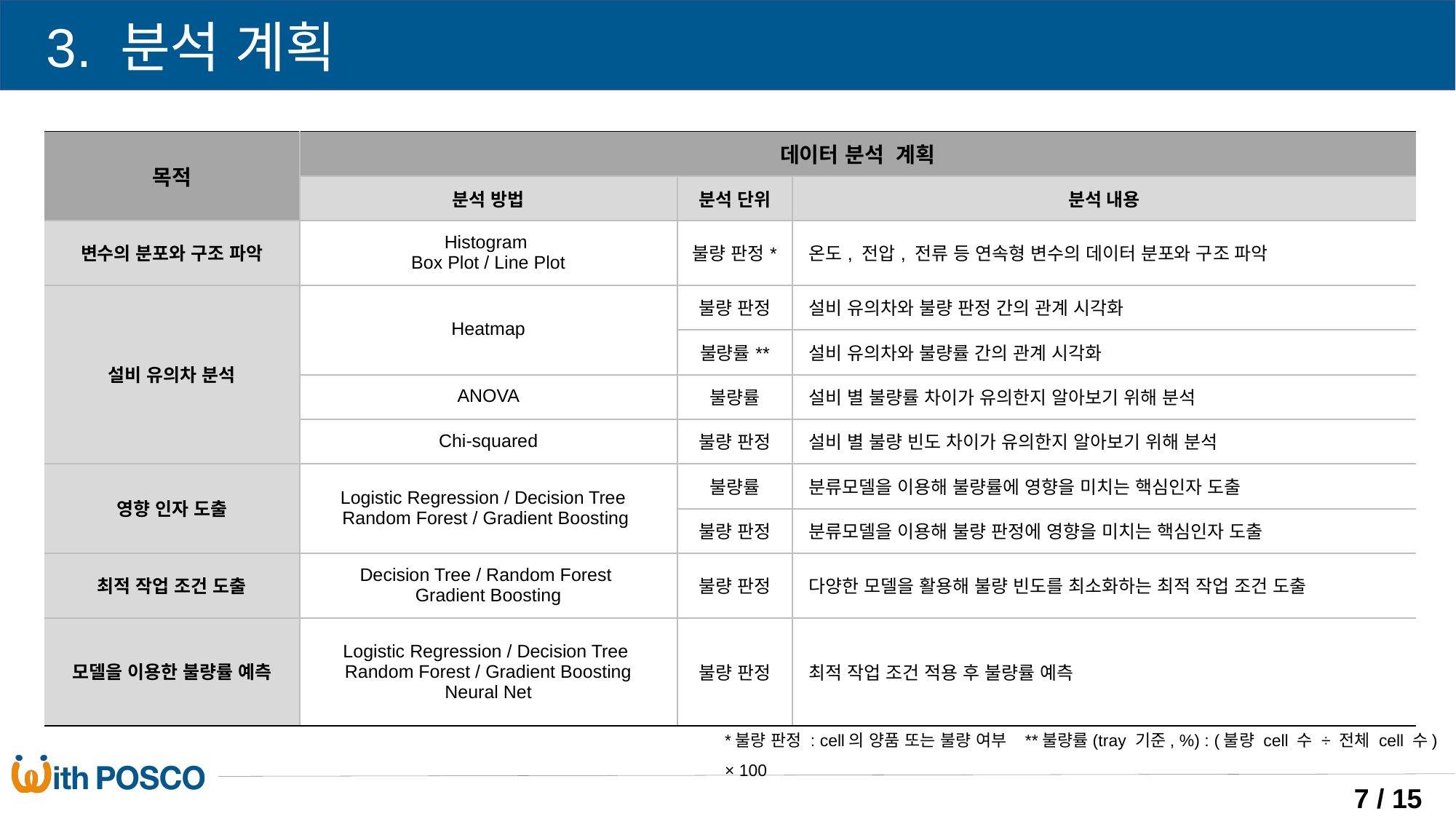

3. 분석 계획
| 목적 | 데이터 분석  계획 |  |  |
| --- | --- | --- | --- |
|  | 분석 방법 | 분석 단위 | 분석 내용 |
| 변수의 분포와 구조 파악 | Histogram Box Plot / Line Plot | 불량 판정\* | 온도, 전압, 전류 등 연속형 변수의 데이터 분포와 구조 파악 |
| 설비 유의차 분석 | Heatmap | 불량 판정 | 설비 유의차와 불량 판정 간의 관계 시각화 |
|  |  | 불량률\*\* | 설비 유의차와 불량률 간의 관계 시각화 |
|  | ANOVA | 불량률 | 설비 별 불량률 차이가 유의한지 알아보기 위해 분석 |
|  | Chi-squared | 불량 판정 | 설비 별 불량 빈도 차이가 유의한지 알아보기 위해 분석 |
| 영향 인자 도출 | Logistic Regression / Decision Tree   Random Forest / Gradient Boosting | 불량률 | 분류모델을 이용해 불량률에 영향을 미치는 핵심인자 도출 |
|  |  | 불량 판정 | 분류모델을 이용해 불량 판정에 영향을 미치는 핵심인자 도출 |
| 최적 작업 조건 도출 | Decision Tree / Random Forest Gradient Boosting | 불량 판정 | 다양한 모델을 활용해 불량 빈도를 최소화하는 최적 작업 조건 도출 |
| 모델을 이용한 불량률 예측 | Logistic Regression / Decision Tree Random Forest / Gradient Boosting Neural Net | 불량 판정 | 최적 작업 조건 적용 후 불량률 예측 |

*불량 판정 : cell의 양품 또는 불량 여부   **불량률(tray 기준, %) : (불량 cell 수 ÷ 전체 cell 수) × 100